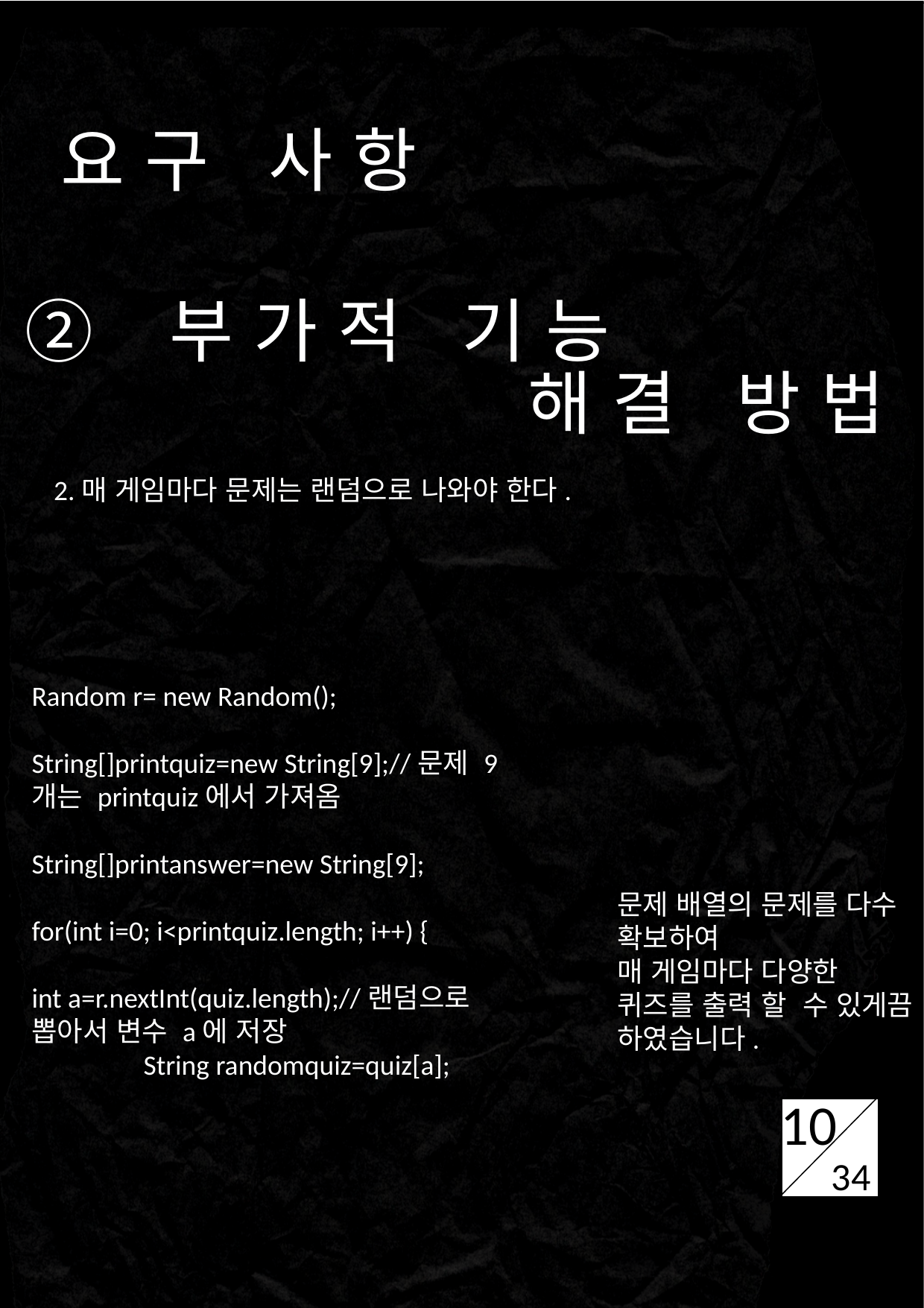

요구 사항

② 부가적 기능
해결 방법
WHAT WE DO?
2.매 게임마다 문제는 랜덤으로 나와야 한다.

Random r= new Random();

String[]printquiz=new String[9];//문제 9개는 printquiz에서 가져옴

String[]printanswer=new String[9];

for(int i=0; i<printquiz.length; i++) {

int a=r.nextInt(quiz.length);//랜덤으로 뽑아서 변수 a에 저장
	String randomquiz=quiz[a];

10

문제 배열의 문제를 다수 확보하여
매 게임마다 다양한 퀴즈를 출력 할  수 있게끔 하였습니다.

10

34